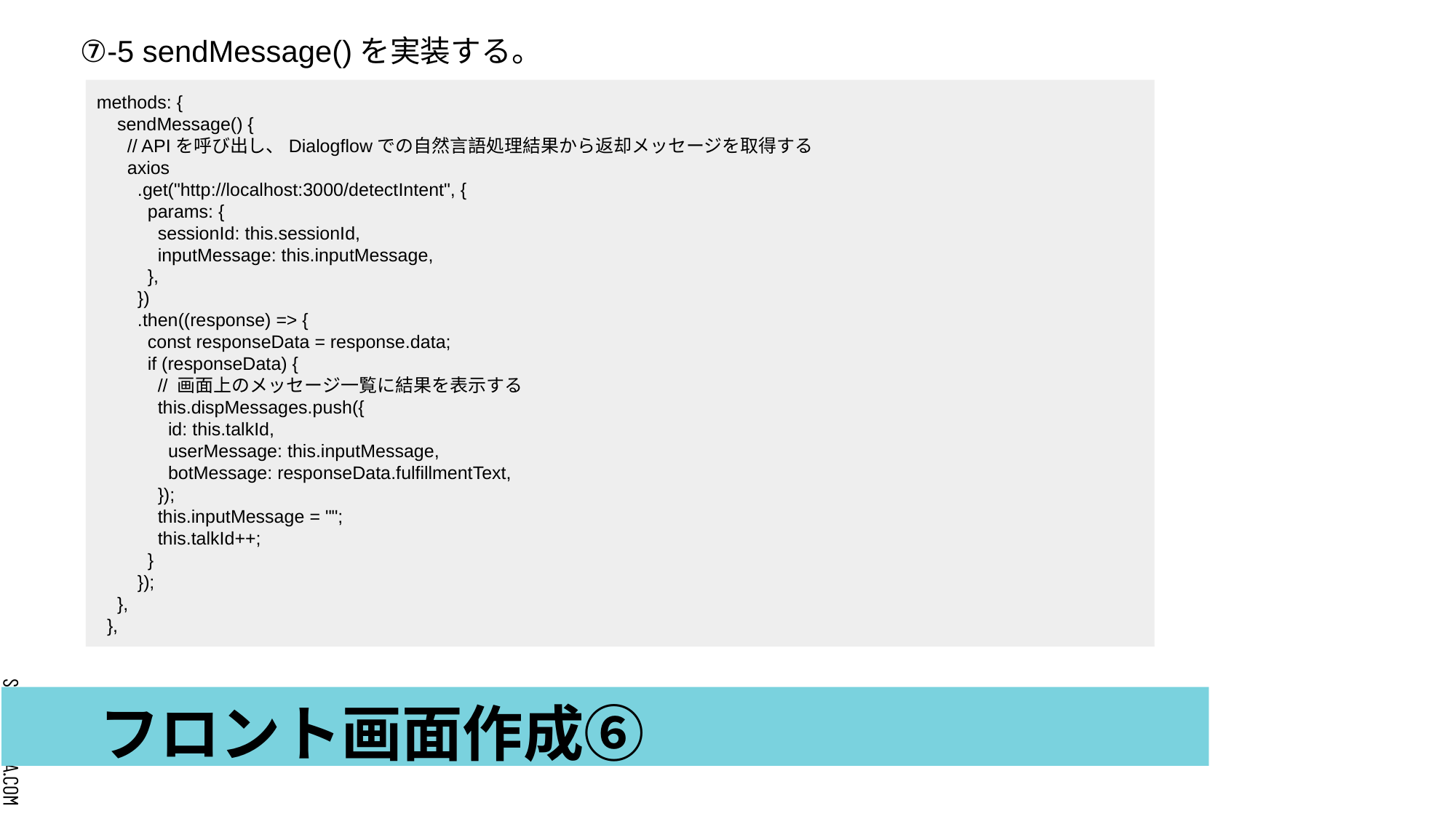

⑦-5 sendMessage()を実装する。
methods: {
    sendMessage() {
      // APIを呼び出し、Dialogflowでの自然言語処理結果から返却メッセージを取得する
      axios
        .get("http://localhost:3000/detectIntent", {
          params: {
            sessionId: this.sessionId,
            inputMessage: this.inputMessage,
          },
        })
        .then((response) => {
          const responseData = response.data;
          if (responseData) {
            // 画面上のメッセージ一覧に結果を表示する
            this.dispMessages.push({
              id: this.talkId,
              userMessage: this.inputMessage,
              botMessage: responseData.fulfillmentText,
            });
            this.inputMessage = "";
            this.talkId++;
          }
        });
    },
  },
# フロント画面作成⑥